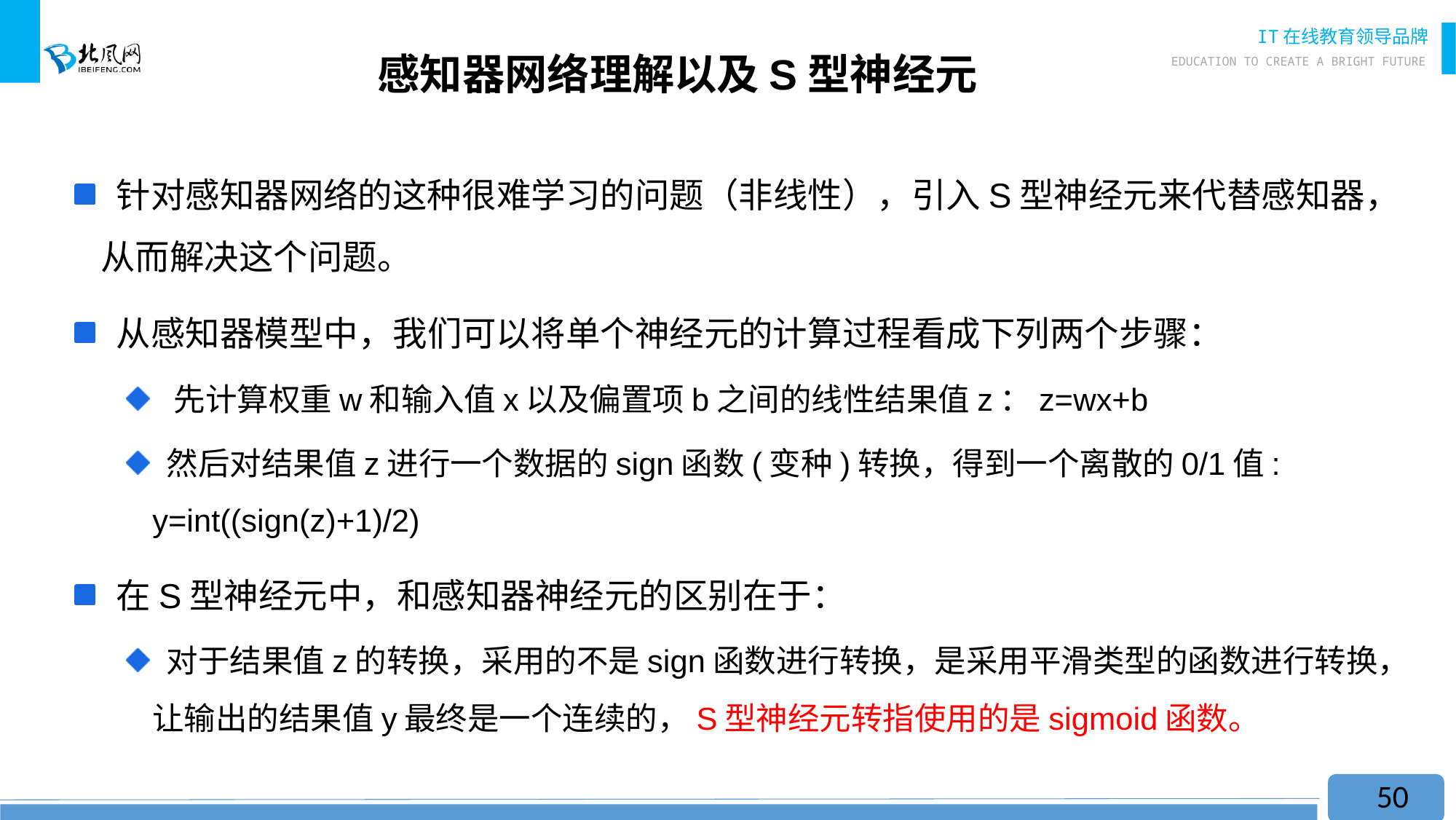

# 感知器网络理解以及S型神经元
 针对感知器网络的这种很难学习的问题（非线性），引入S型神经元来代替感知器，从而解决这个问题。
 从感知器模型中，我们可以将单个神经元的计算过程看成下列两个步骤：
  先计算权重w和输入值x以及偏置项b之间的线性结果值z：z=wx+b
 然后对结果值z进行一个数据的sign函数(变种)转换，得到一个离散的0/1值: y=int((sign(z)+1)/2)
 在S型神经元中，和感知器神经元的区别在于：
 对于结果值z的转换，采用的不是sign函数进行转换，是采用平滑类型的函数进行转换，让输出的结果值y最终是一个连续的，S型神经元转指使用的是sigmoid函数。